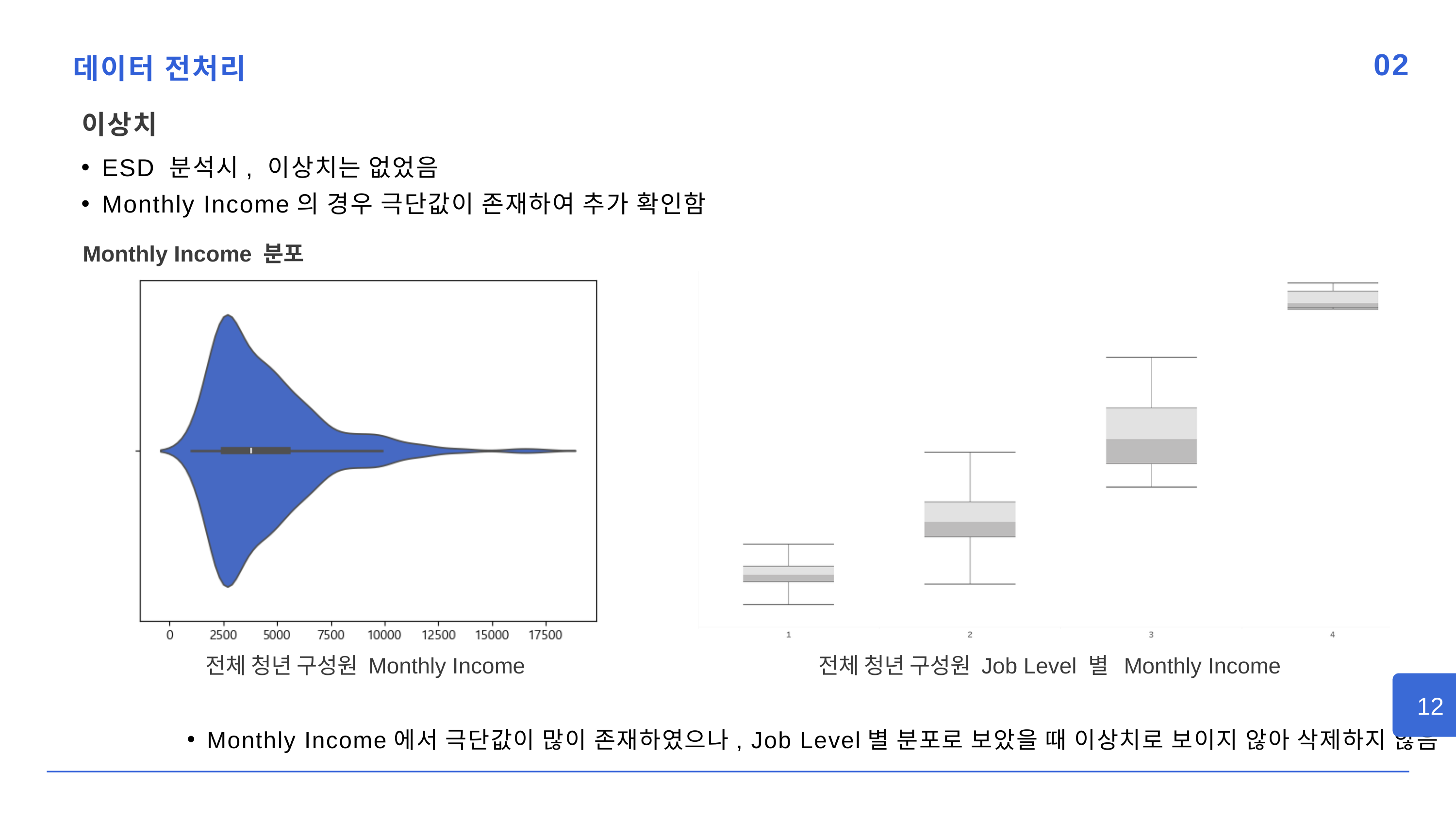

데이터 전처리
02
이상치
ESD 분석시, 이상치는 없었음
Monthly Income의 경우 극단값이 존재하여 추가 확인함
Monthly Income 분포

전체 청년 구성원 Job Level 별  Monthly Income
전체 청년 구성원 Monthly Income
12

Monthly Income에서 극단값이 많이 존재하였으나, Job Level별 분포로 보았을 때 이상치로 보이지 않아 삭제하지 않음